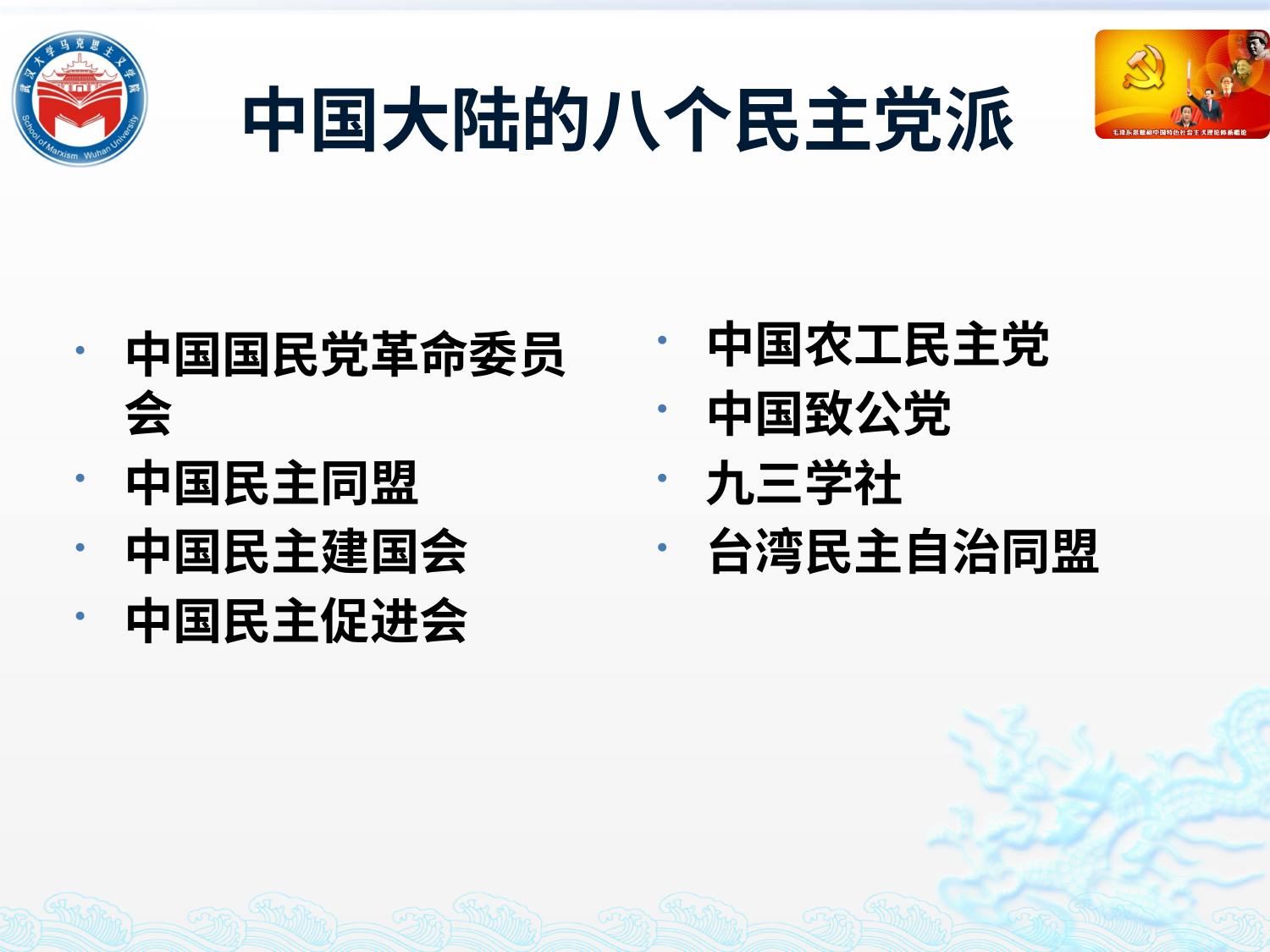

# 中国大陆的八个民主党派
中国农工民主党
中国致公党
九三学社
台湾民主自治同盟

中国国民党革命委员会
中国民主同盟
中国民主建国会
中国民主促进会